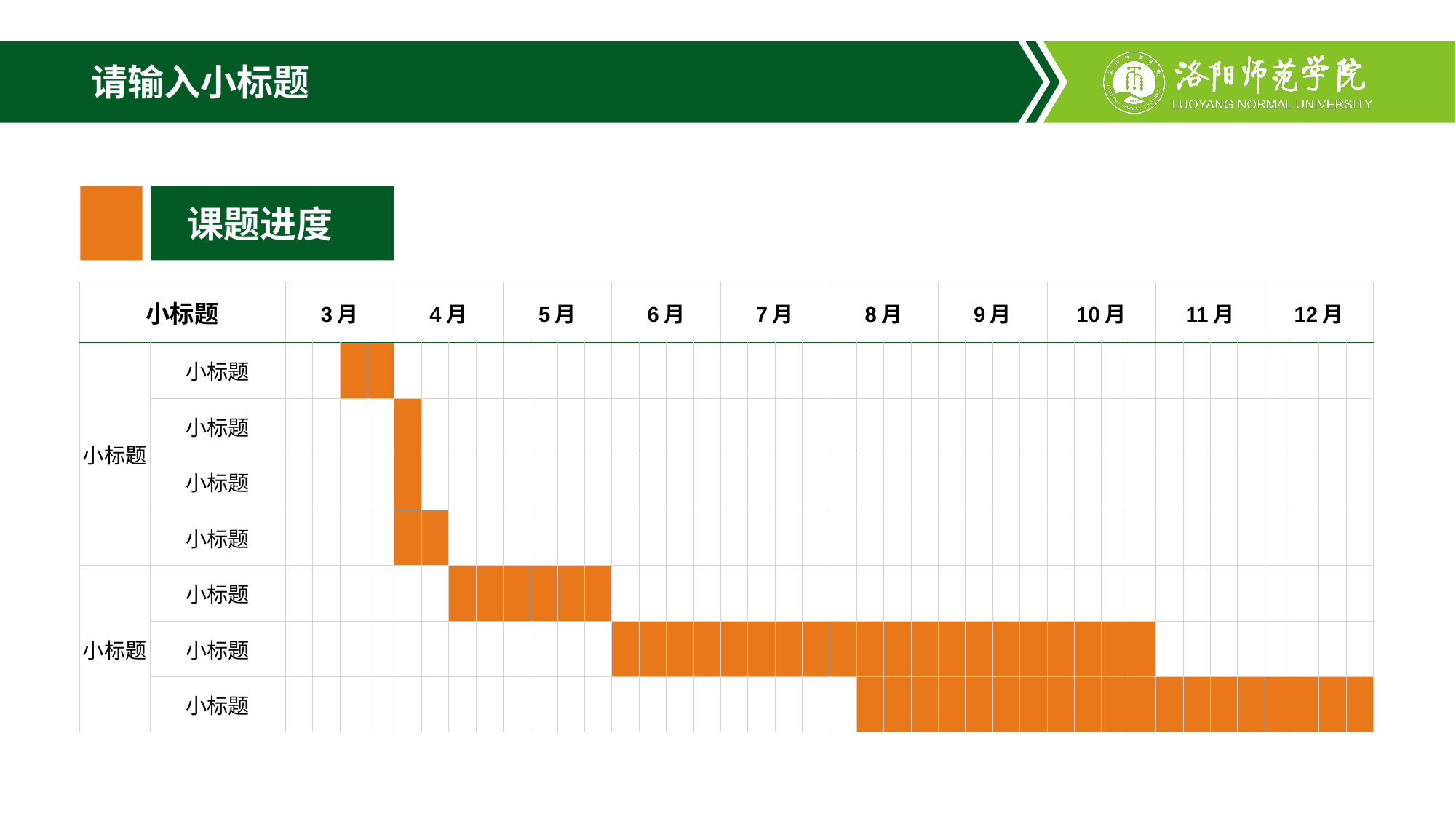

# 请输入小标题
课题进度

| 小标题 |  | 3月 |  |  |  | 4月 |  |  |  | 5月 |  |  |  | 6月 |  |  |  | 7月 |  |  |  | 8月 |  |  |  | 9月 |  |  |  | 10月 |  |  |  | 11月 |  |  |  | 12月 |  |  |  |
| --- | --- | --- | --- | --- | --- | --- | --- | --- | --- | --- | --- | --- | --- | --- | --- | --- | --- | --- | --- | --- | --- | --- | --- | --- | --- | --- | --- | --- | --- | --- | --- | --- | --- | --- | --- | --- | --- | --- | --- | --- | --- |
| 小标题 | 小标题 |  |  |  |  |  |  |  |  |  |  |  |  |  |  |  |  |  |  |  |  |  |  |  |  |  |  |  |  |  |  |  |  |  |  |  |  |  |  |  |  |
|  | 小标题 |  |  |  |  |  |  |  |  |  |  |  |  |  |  |  |  |  |  |  |  |  |  |  |  |  |  |  |  |  |  |  |  |  |  |  |  |  |  |  |  |
|  | 小标题 |  |  |  |  |  |  |  |  |  |  |  |  |  |  |  |  |  |  |  |  |  |  |  |  |  |  |  |  |  |  |  |  |  |  |  |  |  |  |  |  |
|  | 小标题 |  |  |  |  |  |  |  |  |  |  |  |  |  |  |  |  |  |  |  |  |  |  |  |  |  |  |  |  |  |  |  |  |  |  |  |  |  |  |  |  |
| 小标题 | 小标题 |  |  |  |  |  |  |  |  |  |  |  |  |  |  |  |  |  |  |  |  |  |  |  |  |  |  |  |  |  |  |  |  |  |  |  |  |  |  |  |  |
|  | 小标题 |  |  |  |  |  |  |  |  |  |  |  |  |  |  |  |  |  |  |  |  |  |  |  |  |  |  |  |  |  |  |  |  |  |  |  |  |  |  |  |  |
|  | 小标题 |  |  |  |  |  |  |  |  |  |  |  |  |  |  |  |  |  |  |  |  |  |  |  |  |  |  |  |  |  |  |  |  |  |  |  |  |  |  |  |  |